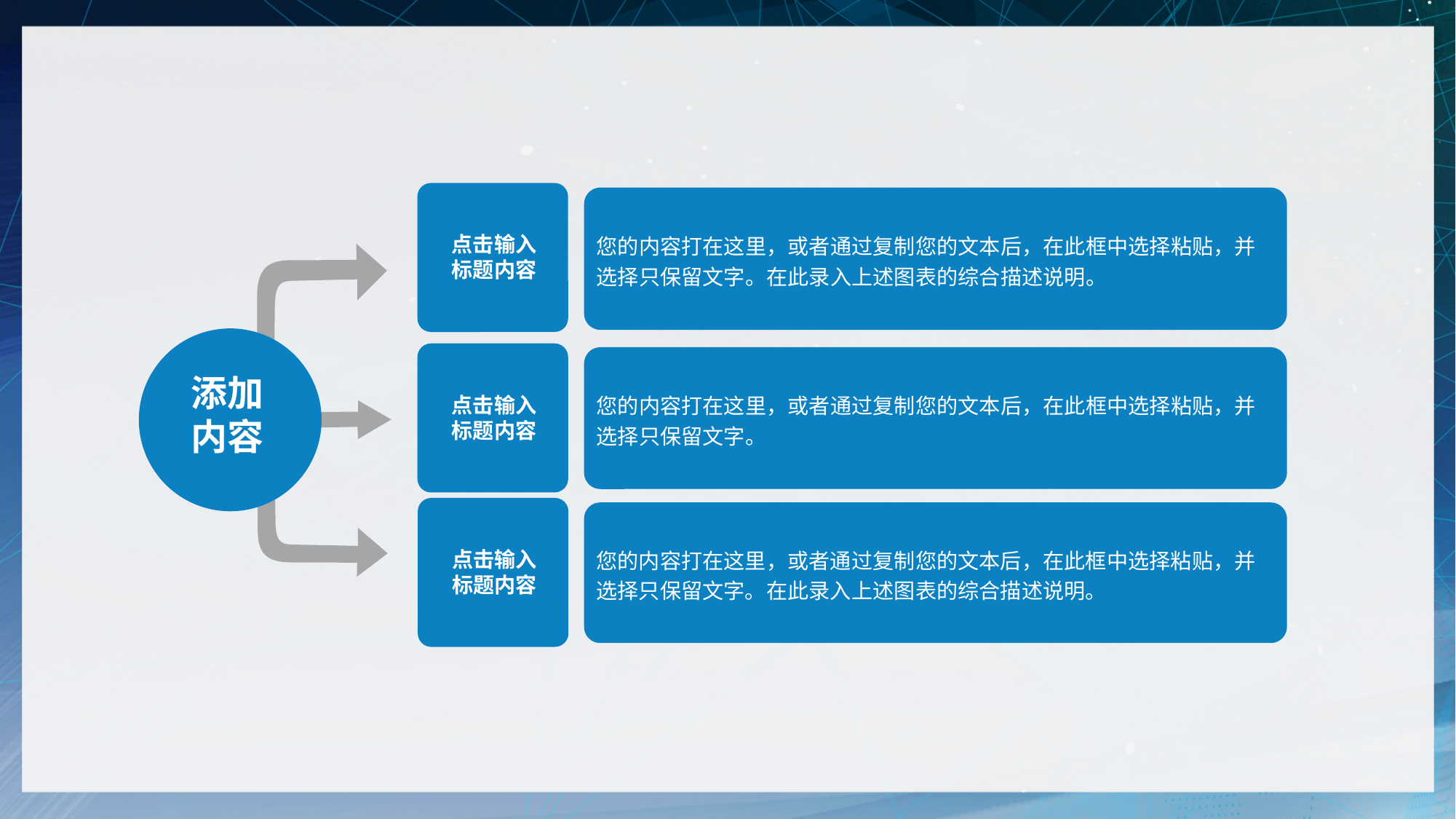

您的内容打在这里，或者通过复制您的文本后，在此框中选择粘贴，并选择只保留文字。在此录入上述图表的综合描述说明。
点击输入标题内容

您的内容打在这里，或者通过复制您的文本后，在此框中选择粘贴，并选择只保留文字。

添加
内容

点击输入标题内容

您的内容打在这里，或者通过复制您的文本后，在此框中选择粘贴，并选择只保留文字。在此录入上述图表的综合描述说明。
点击输入标题内容